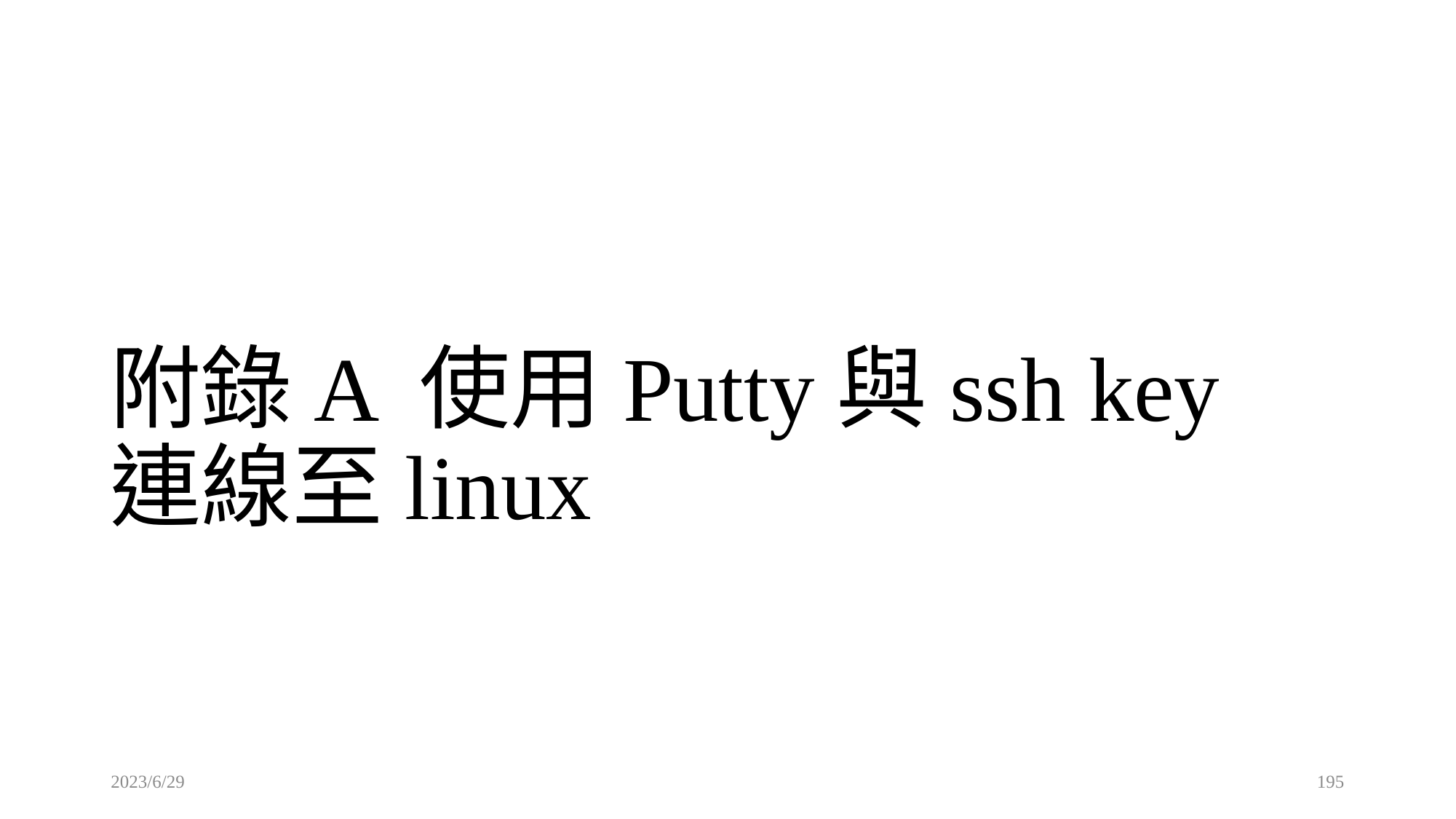

# 附錄A 使用Putty與ssh key 連線至linux

2023/6/29
195